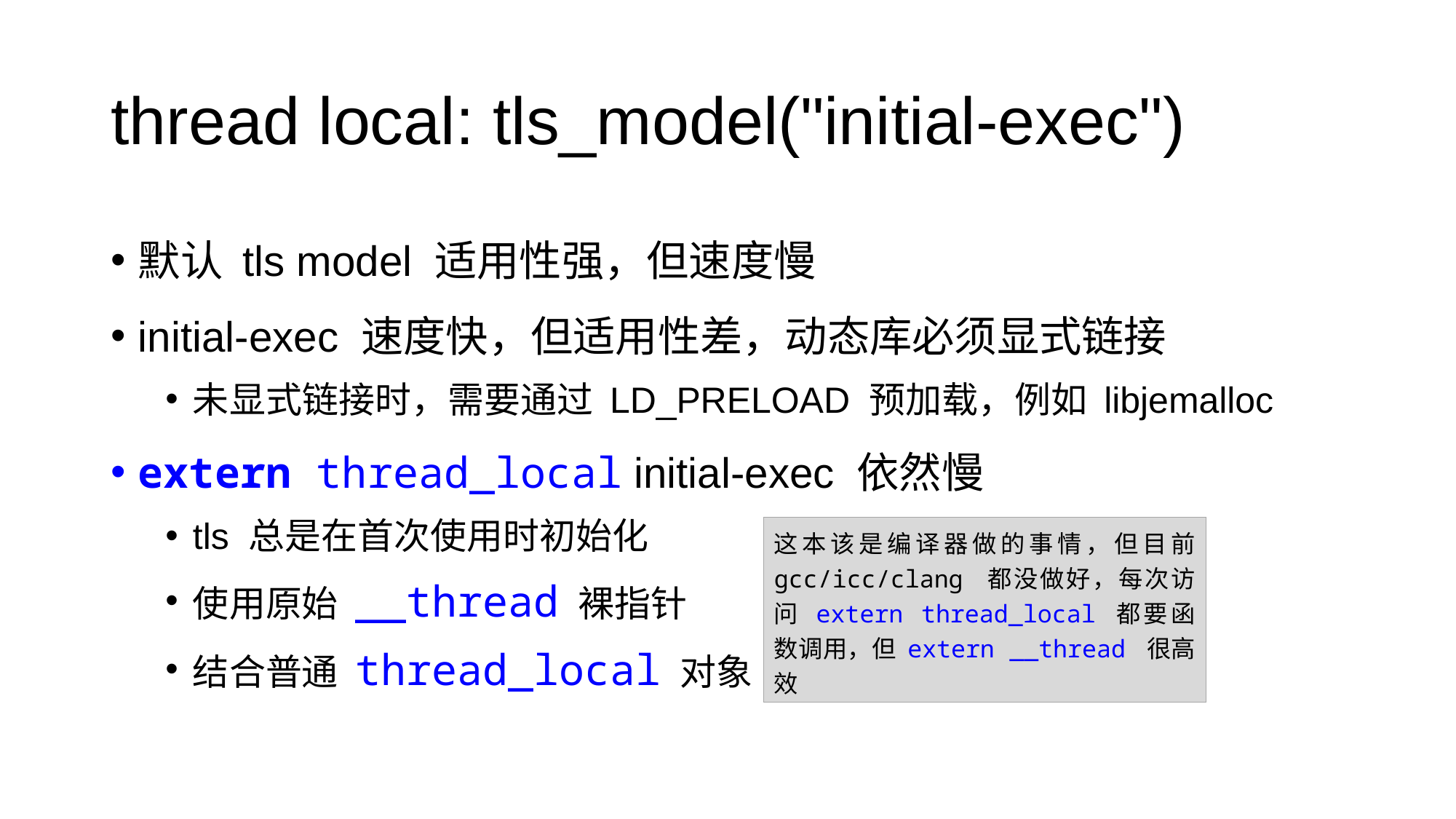

# thread local: tls_model("initial-exec")
默认 tls model 适用性强，但速度慢
initial-exec 速度快，但适用性差，动态库必须显式链接
未显式链接时，需要通过 LD_PRELOAD 预加载，例如 libjemalloc
extern thread_local initial-exec 依然慢
tls 总是在首次使用时初始化
使用原始 __thread 裸指针
结合普通 thread_local 对象
这本该是编译器做的事情，但目前 gcc/icc/clang 都没做好，每次访问 extern thread_local 都要函数调用，但 extern __thread 很高效